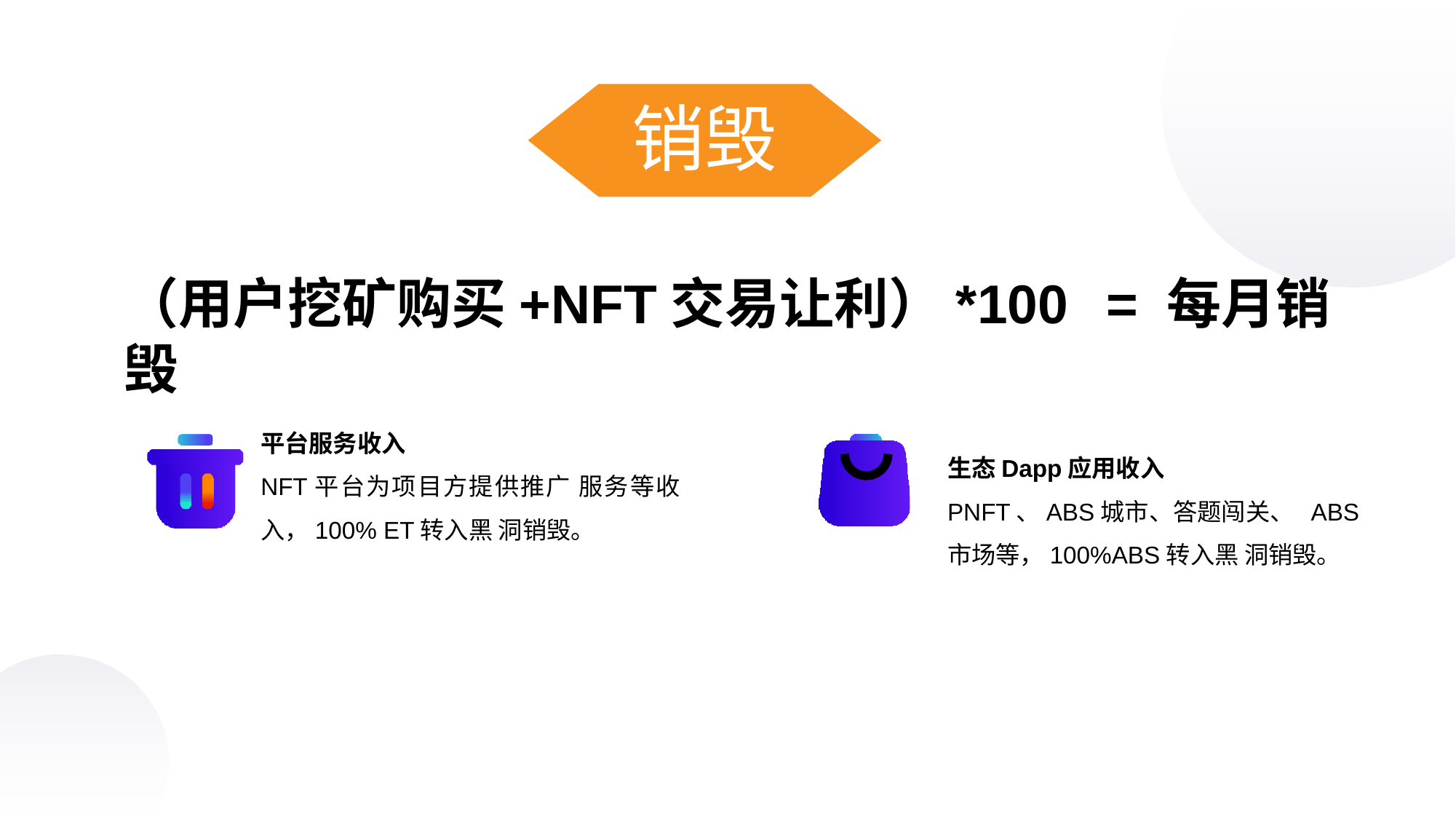

销毁
（用户挖矿购买+NFT交易让利）*100	= 每月销毁
平台服务收入
NFT平台为项目方提供推广 服务等收入，100% ET转入黑 洞销毁。

生态Dapp应用收入
PNFT、ABS城市、答题闯关、  ABS市场等，100%ABS转入黑 洞销毁。